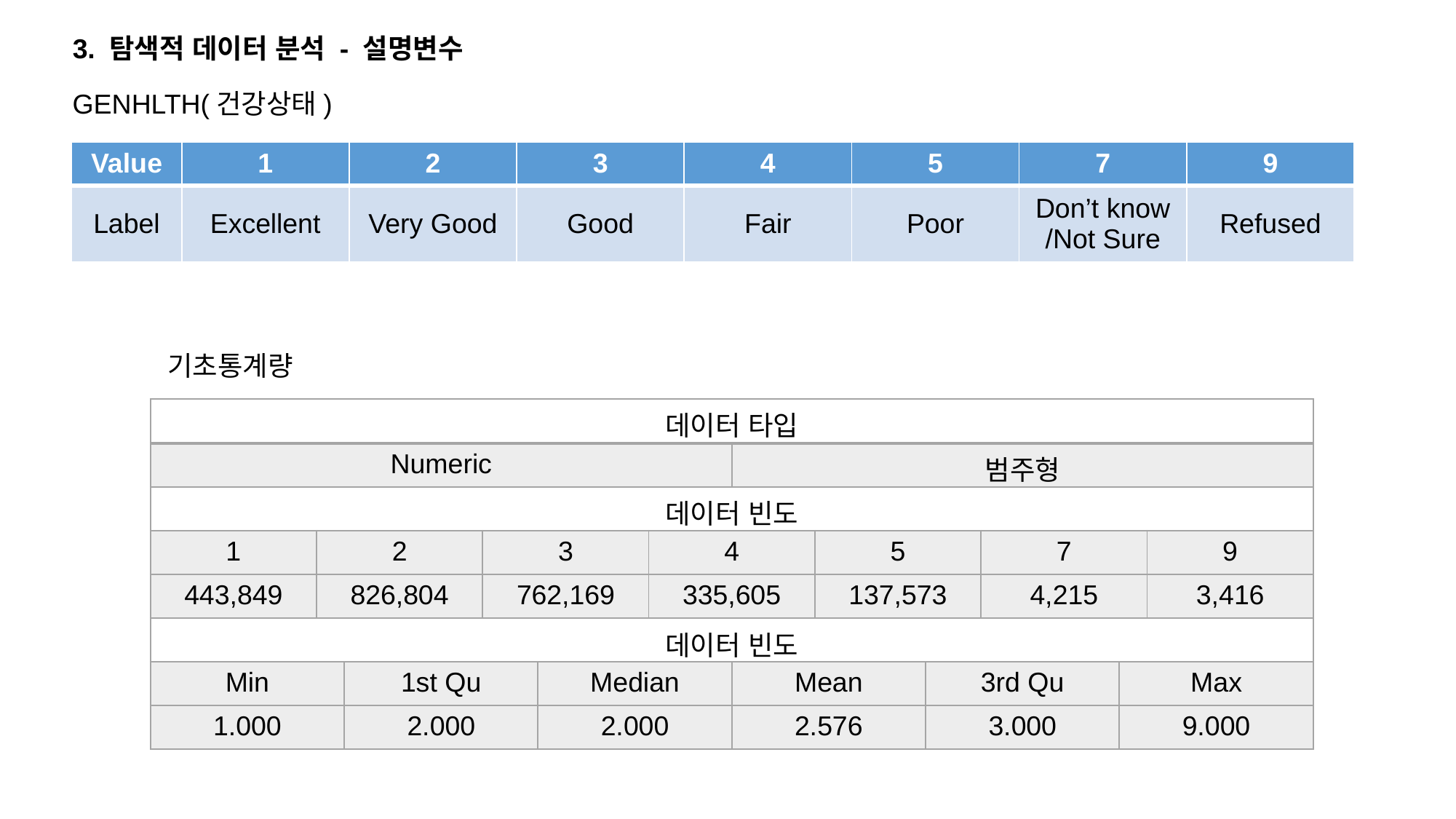

3. 탐색적 데이터 분석 - 설명변수
GENHLTH(건강상태)
| Value | 1 | 2 | 3 | 4 | 5 | 7 | 9 |
| --- | --- | --- | --- | --- | --- | --- | --- |
| Label | Excellent | Very Good | Good | Fair | Poor | Don’t know /Not Sure | Refused |
기초통계량
| 데이터 타입 |  |  |  |  |  |  |  |  |  |  |  |
| --- | --- | --- | --- | --- | --- | --- | --- | --- | --- | --- | --- |
| Numeric |  |  |  |  |  | 범주형 |  |  |  |  |  |
| 데이터 빈도 |  |  |  |  |  |  |  |  |  |  |  |
| 1 | 2 |  | 3 |  | 4 |  | 5 |  | 7 |  | 9 |
| 443,849 | 826,804 |  | 762,169 |  | 335,605 |  | 137,573 |  | 4,215 |  | 3,416 |
| 데이터 빈도 |  |  |  |  |  |  |  |  |  |  |  |
| Min |  | 1st Qu |  | Median |  | Mean |  | 3rd Qu |  | Max |  |
| 1.000 |  | 2.000 |  | 2.000 |  | 2.576 |  | 3.000 |  | 9.000 |  |